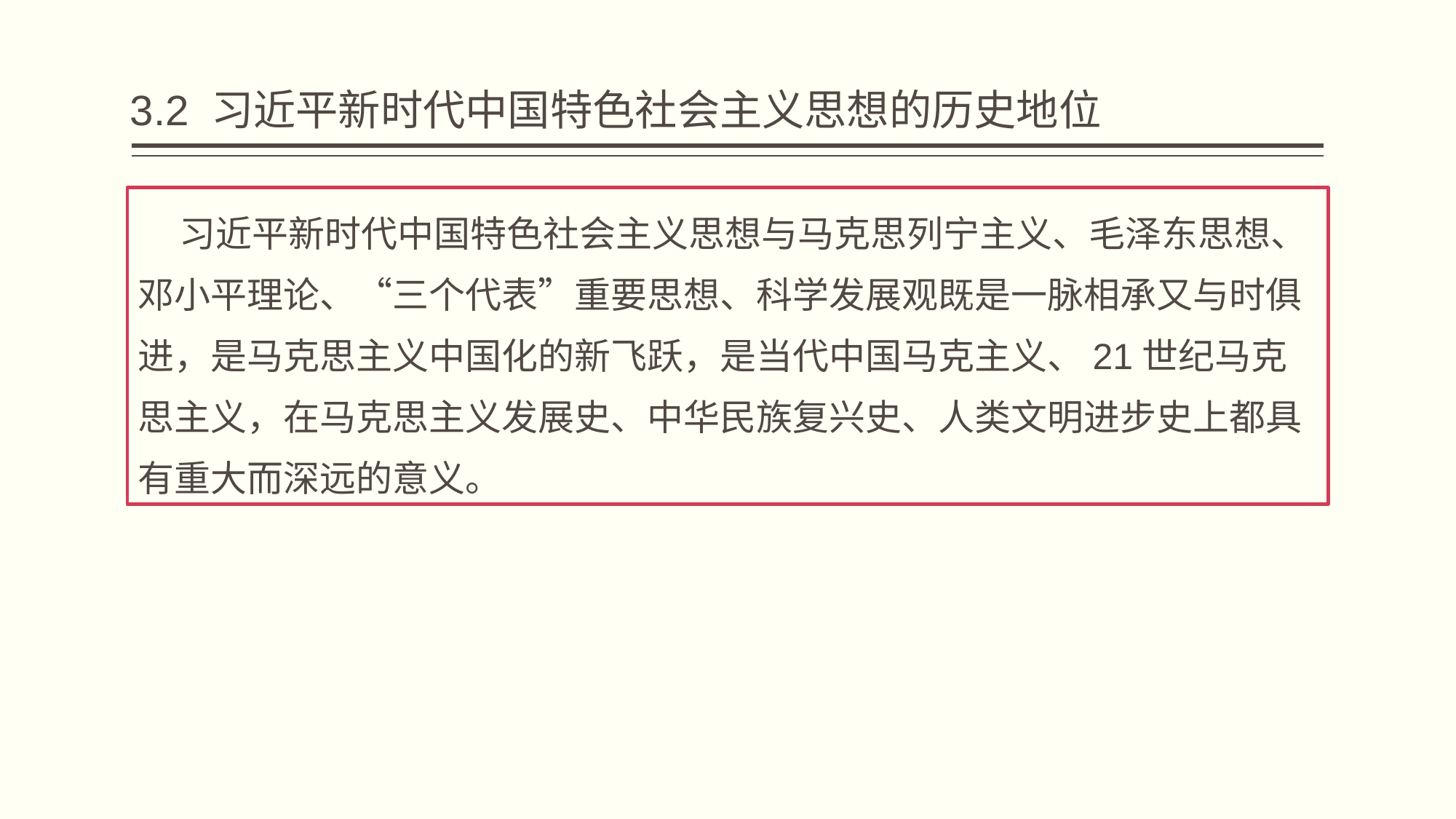

# 3.2 习近平新时代中国特色社会主义思想的历史地位
    习近平新时代中国特色社会主义思想与马克思列宁主义、毛泽东思想、邓小平理论、“三个代表”重要思想、科学发展观既是一脉相承又与时俱进，是马克思主义中国化的新飞跃，是当代中国马克主义、21世纪马克思主义，在马克思主义发展史、中华民族复兴史、人类文明进步史上都具有重大而深远的意义。